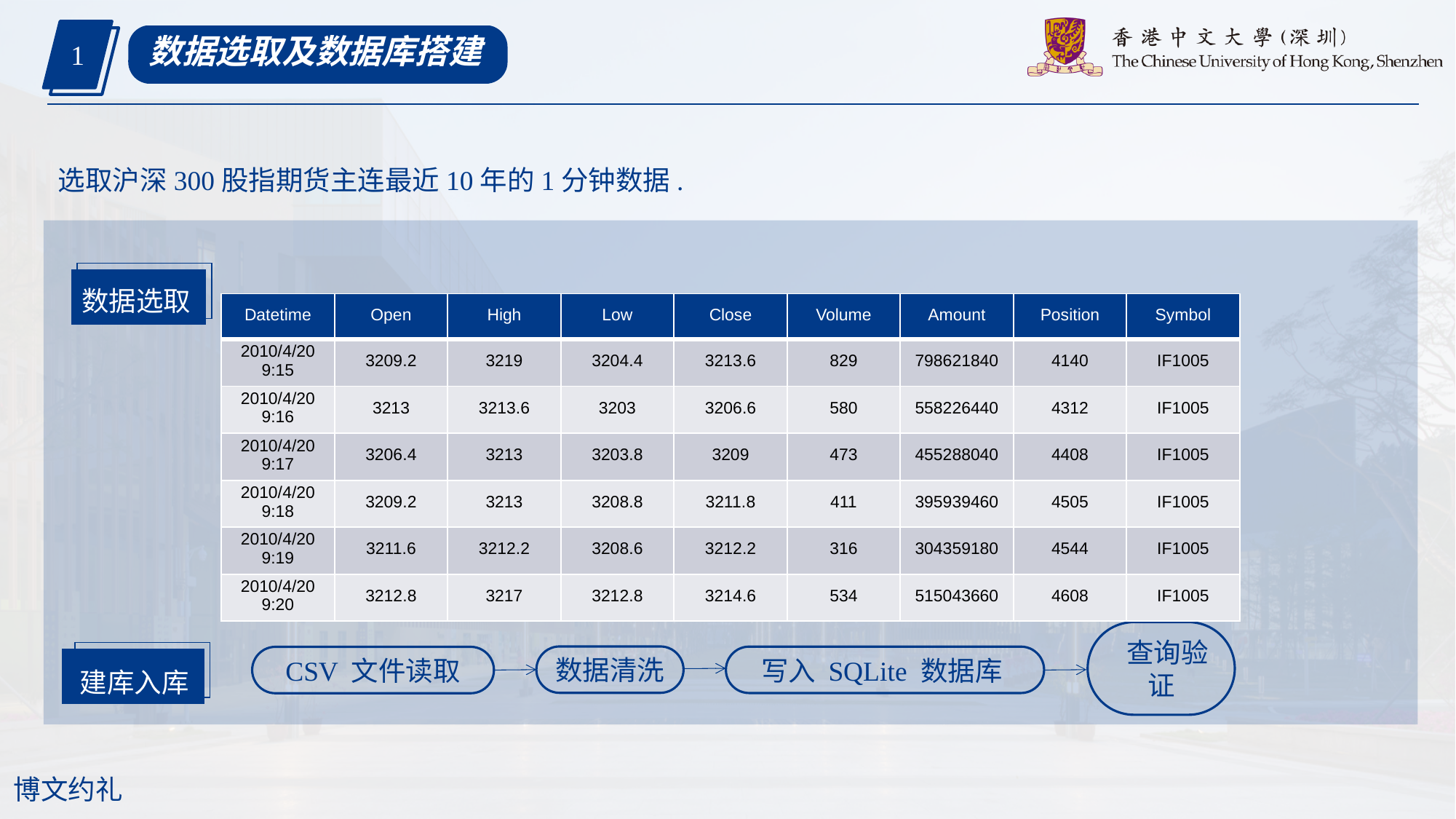

1

数据选取及数据库搭建
选取沪深300股指期货主连最近10年的1分钟数据.

数据选取
| Datetime | Open | High | Low | Close | Volume | Amount | Position | Symbol |
| --- | --- | --- | --- | --- | --- | --- | --- | --- |
| 2010/4/20 9:15 | 3209.2 | 3219 | 3204.4 | 3213.6 | 829 | 798621840 | 4140 | IF1005 |
| 2010/4/20 9:16 | 3213 | 3213.6 | 3203 | 3206.6 | 580 | 558226440 | 4312 | IF1005 |
| 2010/4/20 9:17 | 3206.4 | 3213 | 3203.8 | 3209 | 473 | 455288040 | 4408 | IF1005 |
| 2010/4/20 9:18 | 3209.2 | 3213 | 3208.8 | 3211.8 | 411 | 395939460 | 4505 | IF1005 |
| 2010/4/20 9:19 | 3211.6 | 3212.2 | 3208.6 | 3212.2 | 316 | 304359180 | 4544 | IF1005 |
| 2010/4/20 9:20 | 3212.8 | 3217 | 3212.8 | 3214.6 | 534 | 515043660 | 4608 | IF1005 |

建库入库
 查询验证
数据清洗
写入 SQLite 数据库
CSV 文件读取